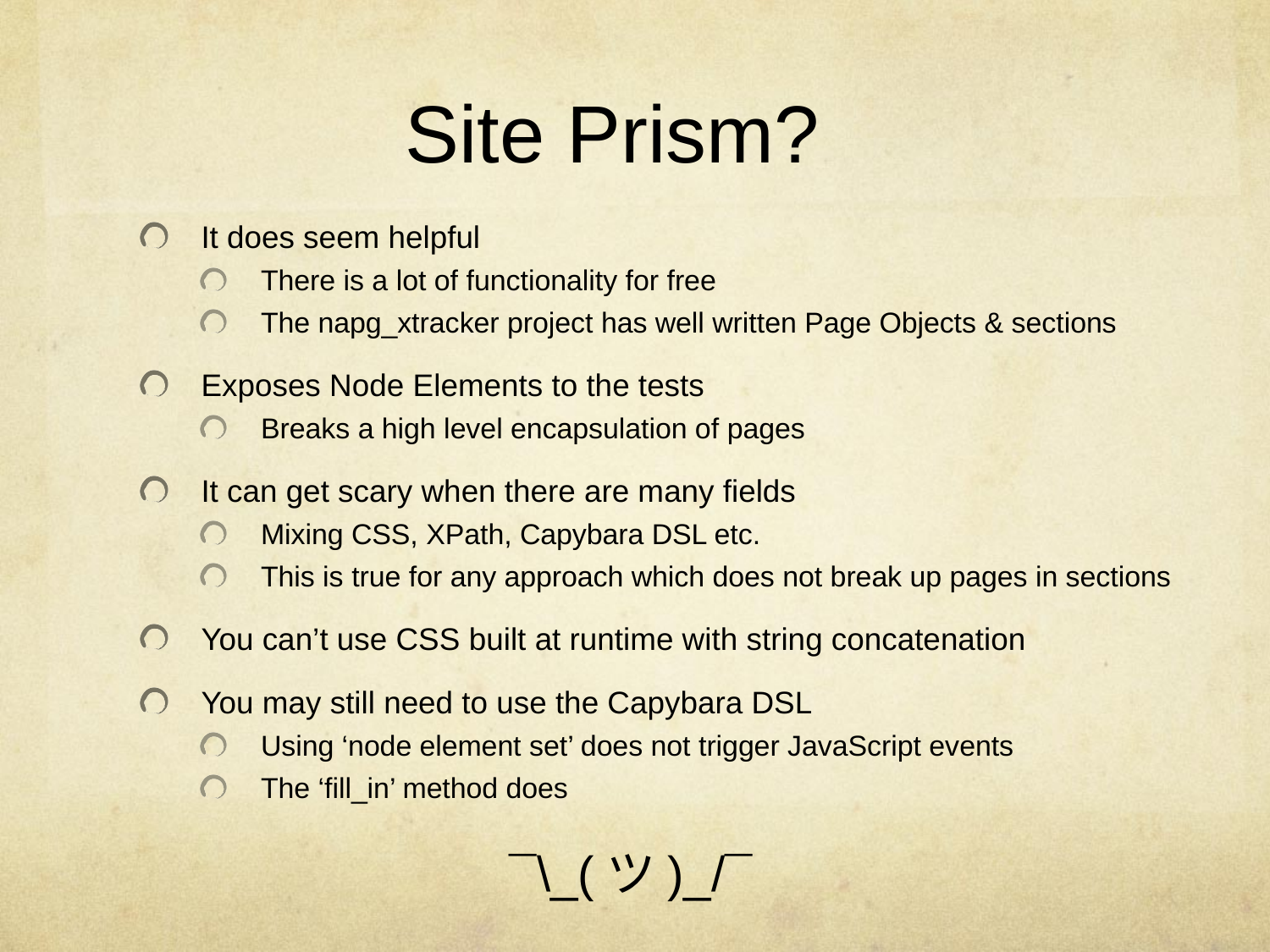

# Site Prism?

It does seem helpful
There is a lot of functionality for free
The napg_xtracker project has well written Page Objects & sections
Exposes Node Elements to the tests
Breaks a high level encapsulation of pages
It can get scary when there are many fields
Mixing CSS, XPath, Capybara DSL etc.
This is true for any approach which does not break up pages in sections
You can’t use CSS built at runtime with string concatenation
You may still need to use the Capybara DSL
Using ‘node element set’ does not trigger JavaScript events
The ‘fill_in’ method does

¯\_(ツ)_/¯